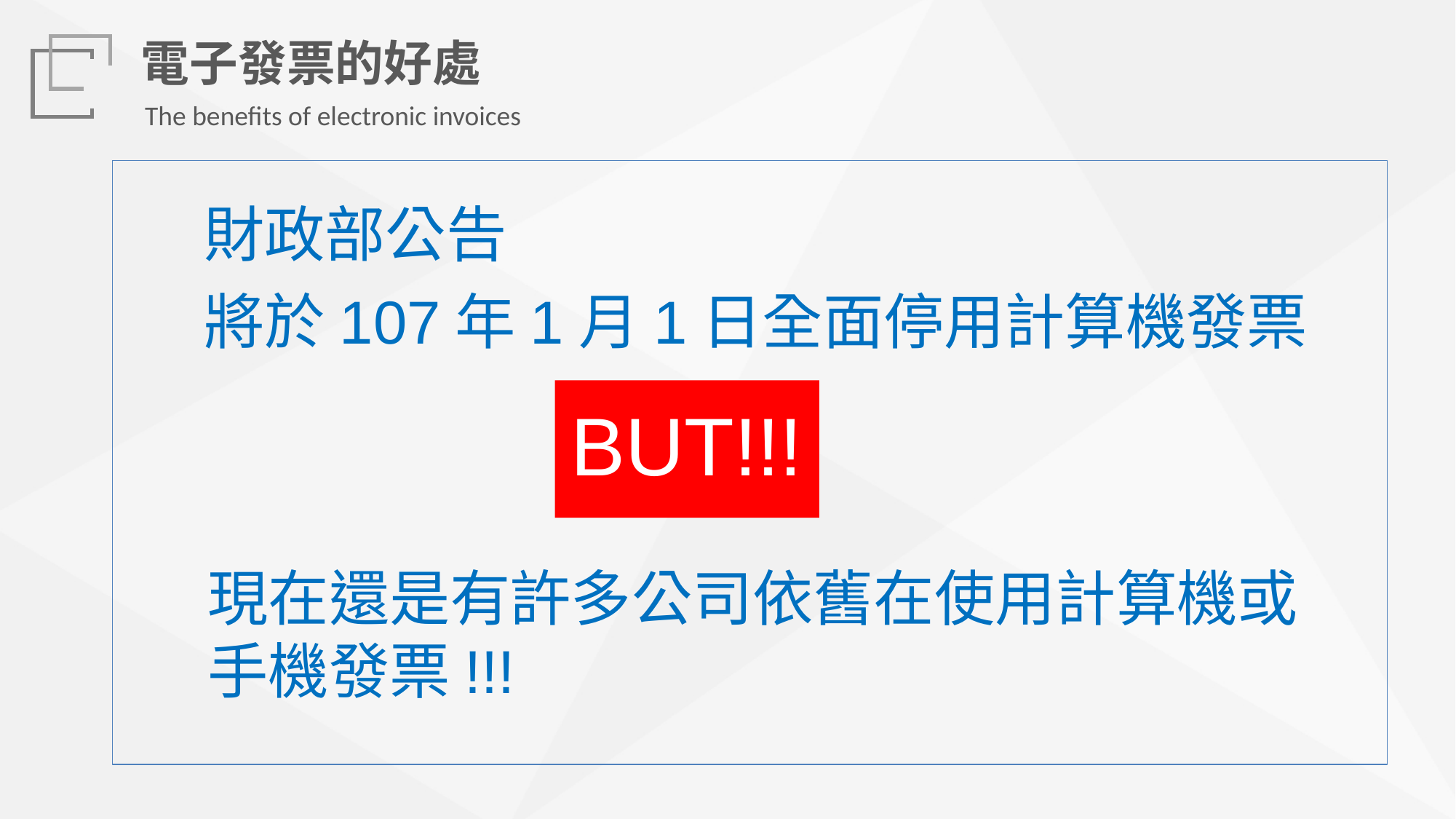

電子發票的好處

The benefits of electronic invoices

財政部公告
將於107年1月1日全面停用計算機發票
BUT!!!
現在還是有許多公司依舊在使用計算機或手機發票!!!